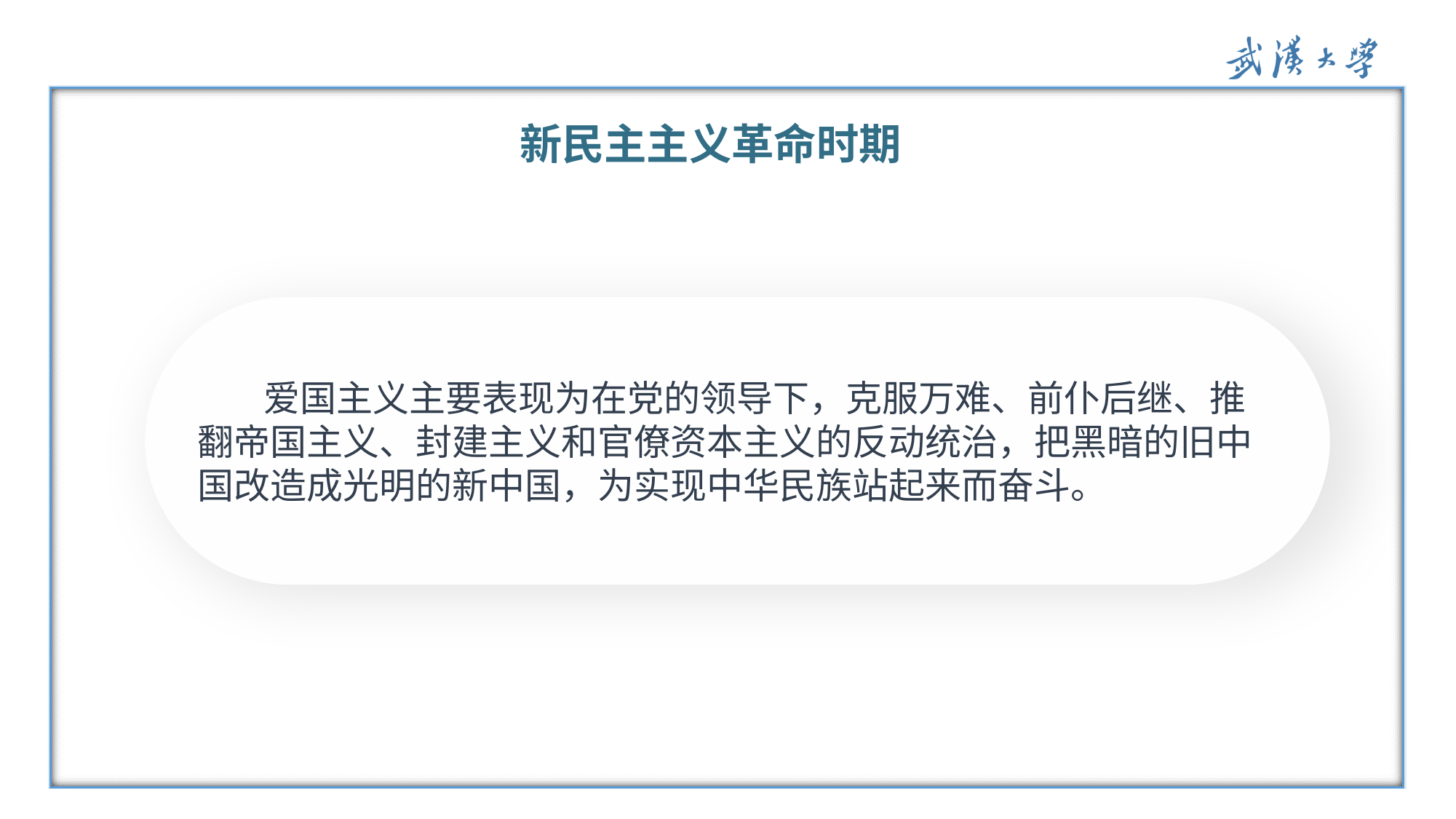

新民主主义革命时期
       爱国主义主要表现为在党的领导下，克服万难、前仆后继、推翻帝国主义、封建主义和官僚资本主义的反动统治，把黑暗的旧中国改造成光明的新中国，为实现中华民族站起来而奋斗。